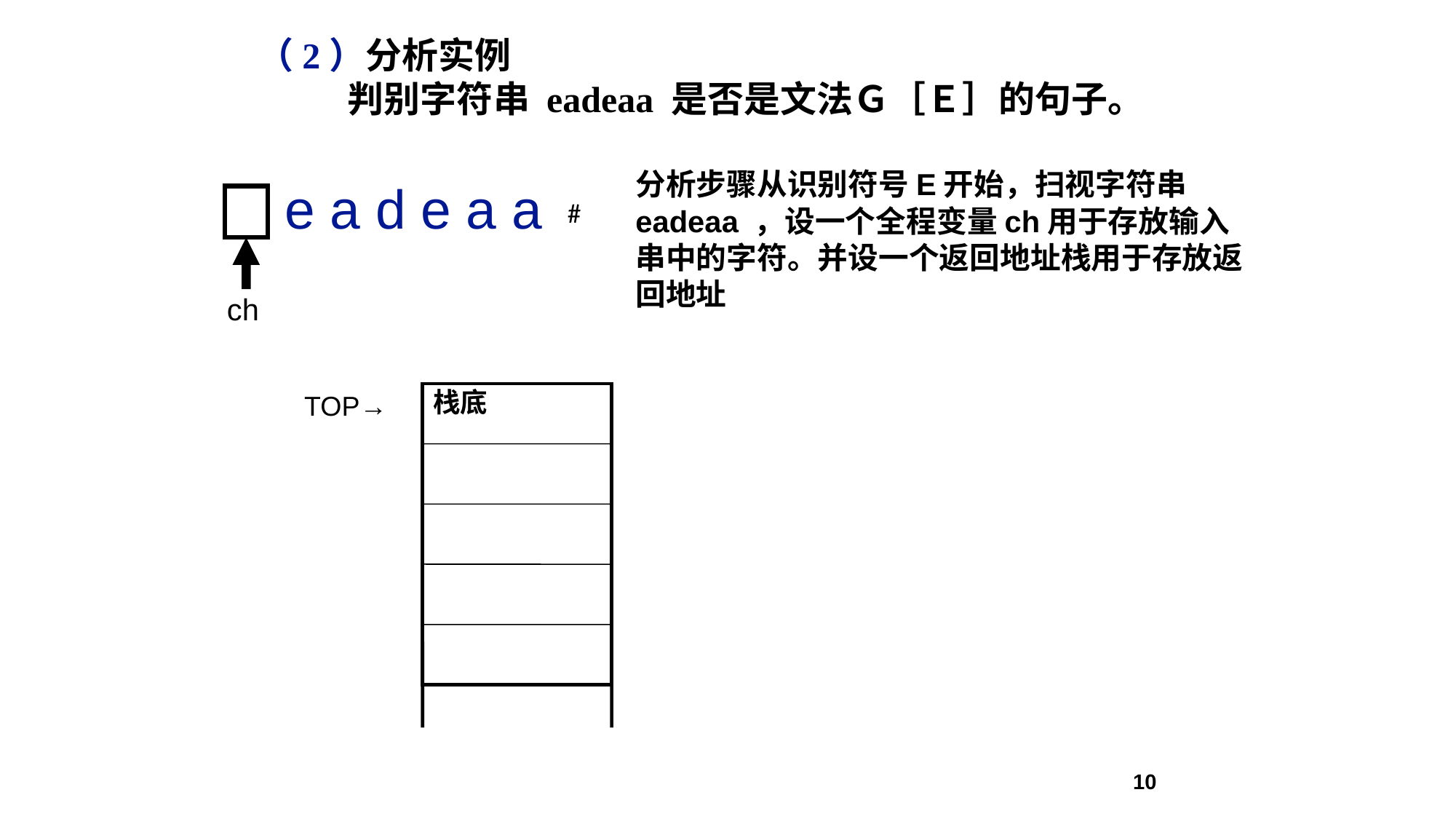

（2）分析实例
          判别字符串 eadeaa 是否是文法Ｇ［Ｅ］的句子。
分析步骤从识别符号E开始，扫视字符串eadeaa ，设一个全程变量ch用于存放输入串中的字符。并设一个返回地址栈用于存放返回地址
e a d e a a

ch
#
TOP→
栈底

10